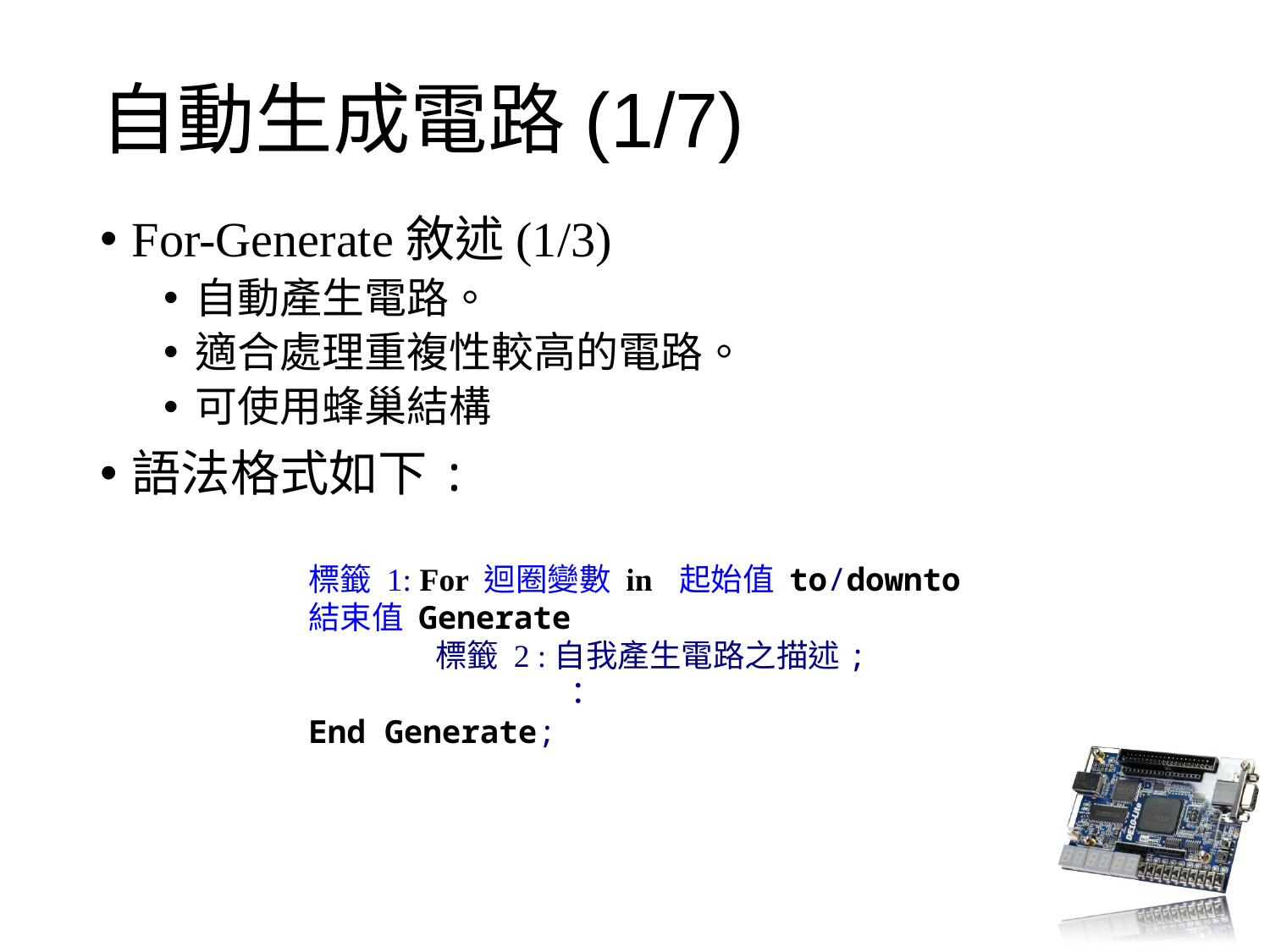

# 自動生成電路(1/7)
For-Generate敘述(1/3)
自動產生電路。
適合處理重複性較高的電路。
可使用蜂巢結構
語法格式如下:

標籤 1: For 迴圈變數 in 起始值 to/downto 結束值 Generate
	標籤 2 :自我產生電路之描述;
		：
End Generate;